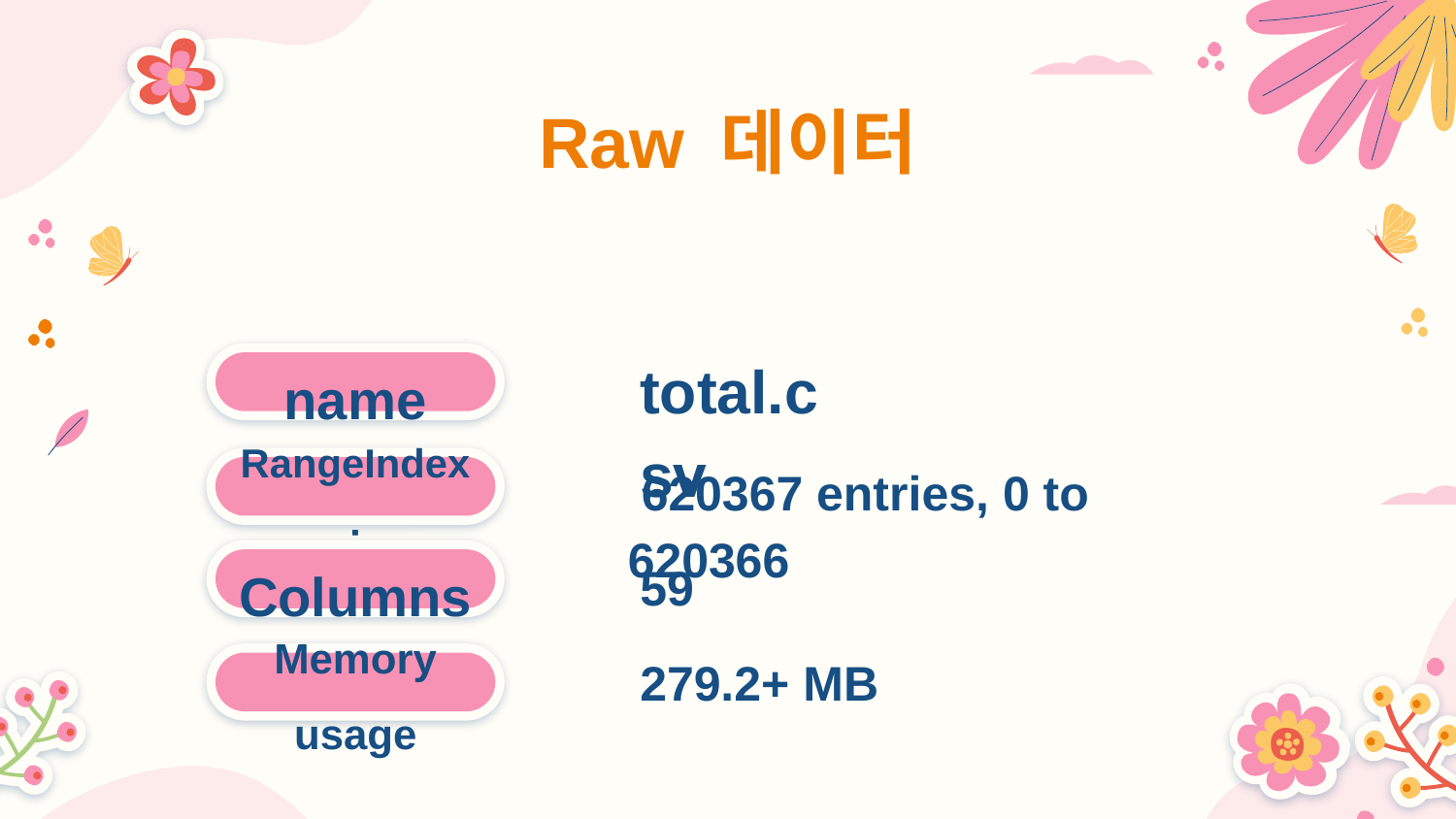

# Raw 데이터
total.csv

name
 620367 entries, 0 to 620366

RangeIndex:
59

Columns
279.2+ MB

Memory usage